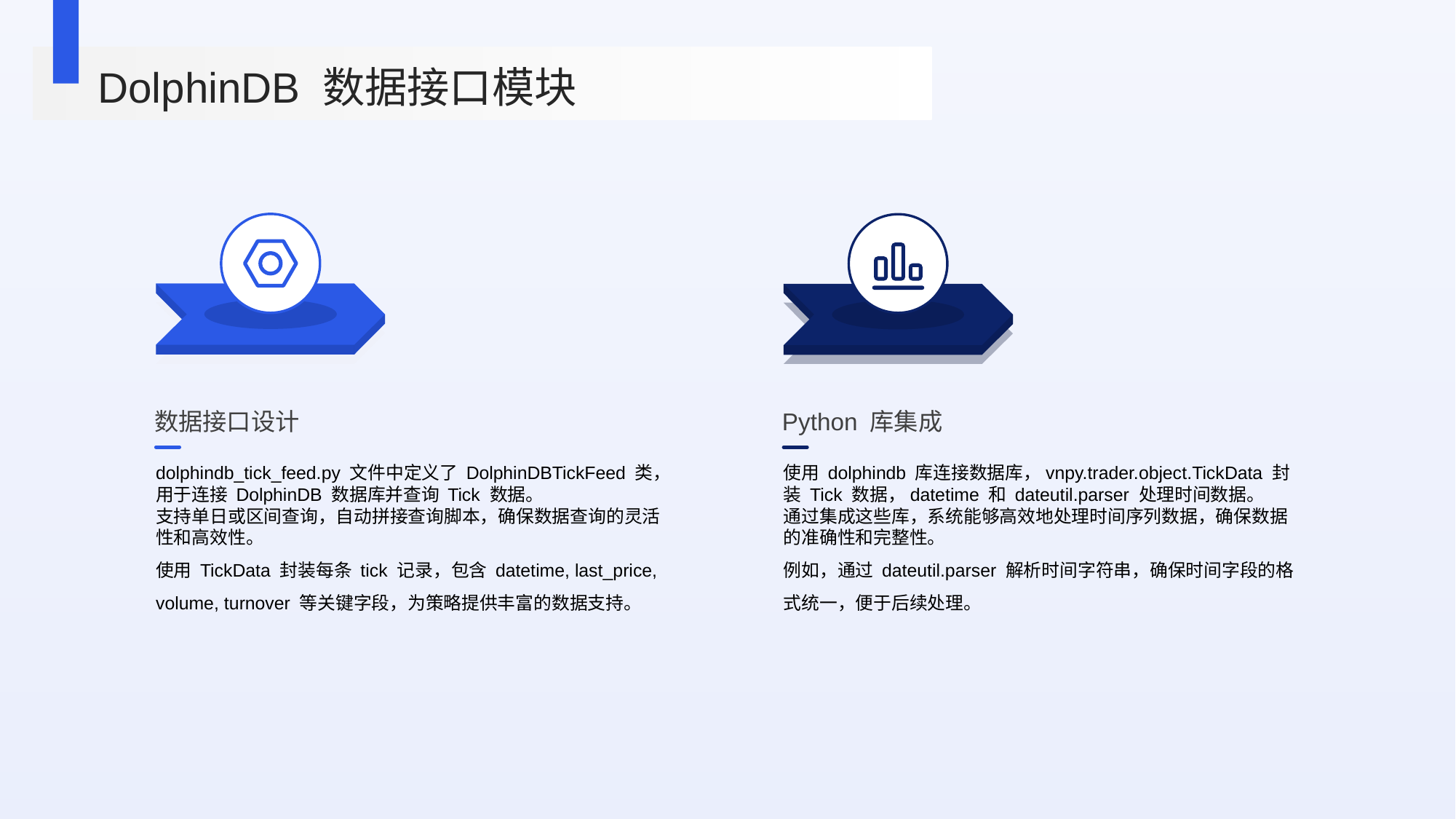

DolphinDB 数据接口模块

数据接口设计
Python 库集成
dolphindb_tick_feed.py 文件中定义了 DolphinDBTickFeed 类，用于连接 DolphinDB 数据库并查询 Tick 数据。
支持单日或区间查询，自动拼接查询脚本，确保数据查询的灵活性和高效性。
使用 TickData 封装每条 tick 记录，包含 datetime, last_price, volume, turnover 等关键字段，为策略提供丰富的数据支持。
使用 dolphindb 库连接数据库，vnpy.trader.object.TickData 封装 Tick 数据，datetime 和 dateutil.parser 处理时间数据。
通过集成这些库，系统能够高效地处理时间序列数据，确保数据的准确性和完整性。
例如，通过 dateutil.parser 解析时间字符串，确保时间字段的格式统一，便于后续处理。